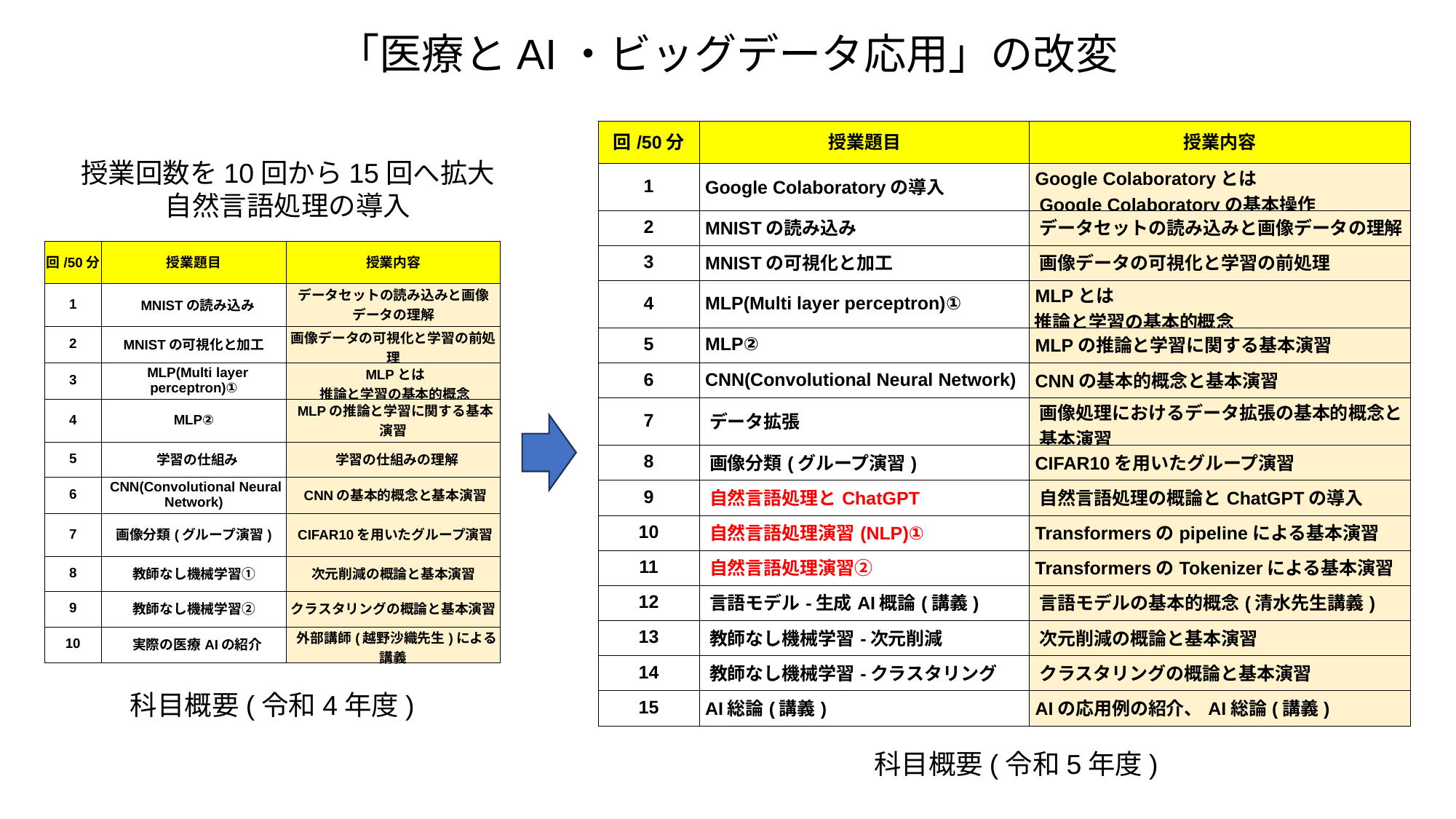

「医療とAI・ビッグデータ応用」の改変
| 回/50分 | 授業題目 | 授業内容 |
| --- | --- | --- |
| 1 | Google Colaboratoryの導入 | Google Colaboratoryとは Google Colaboratoryの基本操作 |
| 2 | MNISTの読み込み | データセットの読み込みと画像データの理解 |
| 3 | MNISTの可視化と加工 | 画像データの可視化と学習の前処理 |
| 4 | MLP(Multi layer perceptron)① | MLPとは 推論と学習の基本的概念 |
| 5 | MLP② | MLPの推論と学習に関する基本演習 |
| 6 | CNN(Convolutional Neural Network) | CNNの基本的概念と基本演習 |
| 7 | データ拡張 | 画像処理におけるデータ拡張の基本的概念と 基本演習 |
| 8 | 画像分類(グループ演習) | CIFAR10を用いたグループ演習 |
| 9 | 自然言語処理とChatGPT | 自然言語処理の概論とChatGPTの導入 |
| 10 | 自然言語処理演習(NLP)① | Transformersのpipelineによる基本演習 |
| 11 | 自然言語処理演習② | TransformersのTokenizerによる基本演習 |
| 12 | 言語モデル-生成AI概論(講義) | 言語モデルの基本的概念(清水先生講義) |
| 13 | 教師なし機械学習-次元削減 | 次元削減の概論と基本演習 |
| 14 | 教師なし機械学習-クラスタリング | クラスタリングの概論と基本演習 |
| 15 | AI総論(講義) | AIの応用例の紹介、AI総論(講義) |
授業回数を10回から15回へ拡大
自然言語処理の導入
| 回/50分 | 授業題目 | 授業内容 |
| --- | --- | --- |
| 1 | MNISTの読み込み | データセットの読み込みと画像データの理解 |
| 2 | MNISTの可視化と加工 | 画像データの可視化と学習の前処理 |
| 3 | MLP(Multi layer perceptron)① | MLPとは 推論と学習の基本的概念 |
| 4 | MLP② | MLPの推論と学習に関する基本演習 |
| 5 | 学習の仕組み | 学習の仕組みの理解 |
| 6 | CNN(Convolutional Neural Network) | CNNの基本的概念と基本演習 |
| 7 | 画像分類(グループ演習) | CIFAR10を用いたグループ演習 |
| 8 | 教師なし機械学習① | 次元削減の概論と基本演習 |
| 9 | 教師なし機械学習② | クラスタリングの概論と基本演習 |
| 10 | 実際の医療AIの紹介 | 外部講師(越野沙織先生)による講義 |

科目概要(令和4年度)
科目概要(令和5年度)